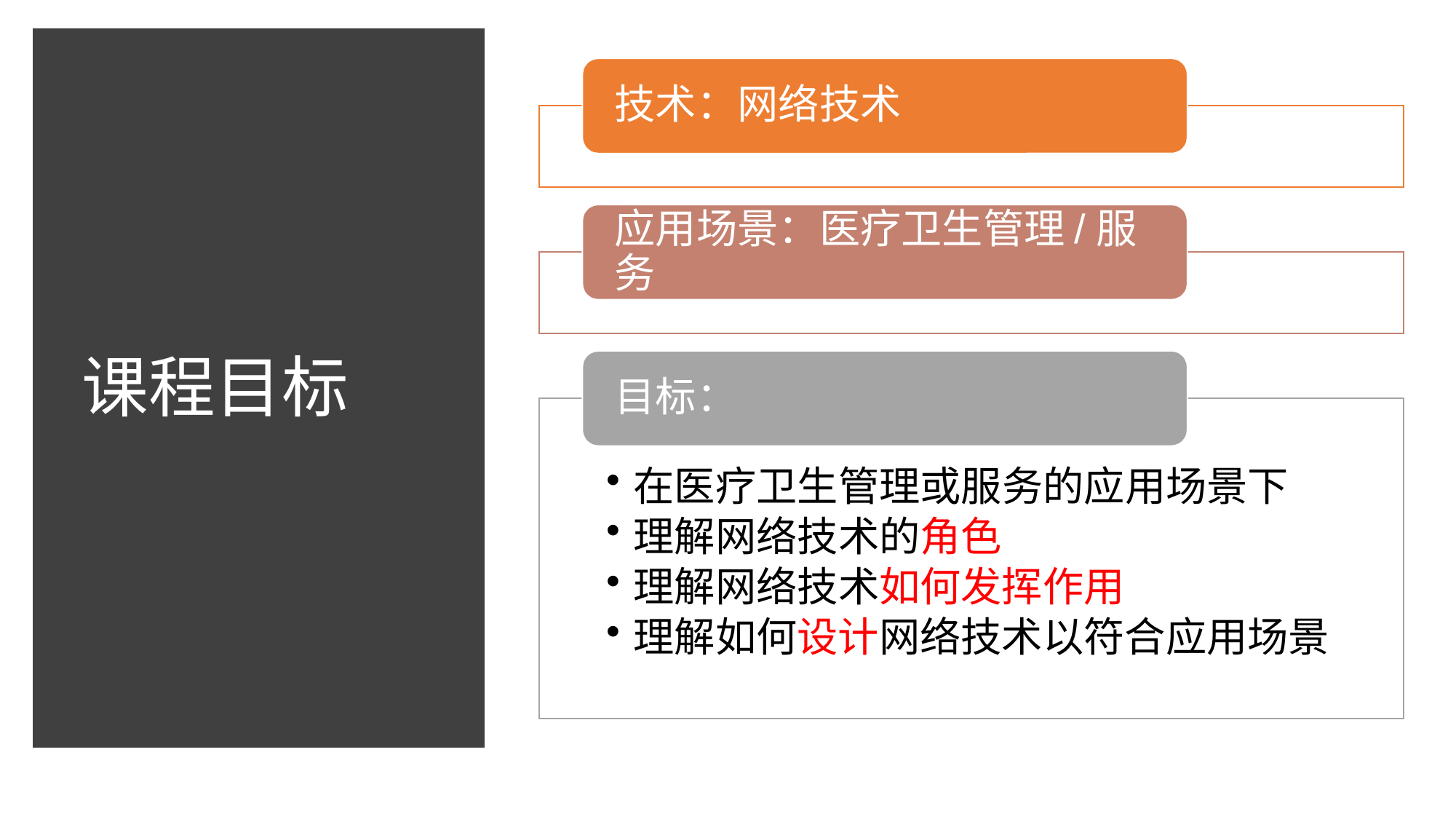

技术：网络技术
应用场景：医疗卫生管理/服务
在医疗卫生管理或服务的应用场景下
理解网络技术的角色
理解网络技术如何发挥作用
理解如何设计网络技术以符合应用场景
目标：
# 课程目标